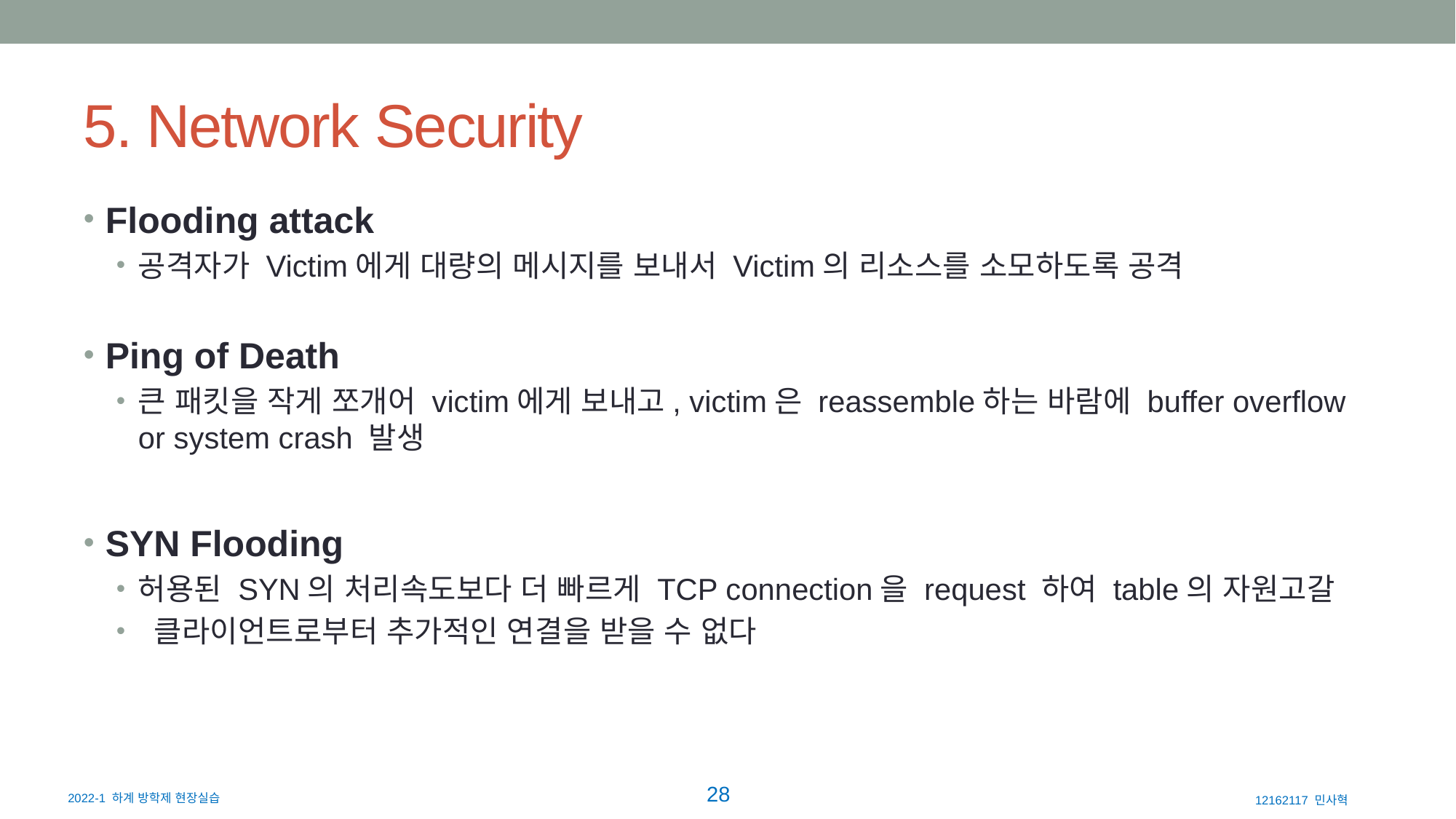

# 5. Network Security
Flooding attack
공격자가 Victim에게 대량의 메시지를 보내서 Victim의 리소스를 소모하도록 공격

Ping of Death
큰 패킷을 작게 쪼개어 victim에게 보내고, victim은 reassemble하는 바람에 buffer overflow or system crash 발생

SYN Flooding
허용된 SYN의 처리속도보다 더 빠르게 TCP connection을 request 하여 table의 자원고갈
 클라이언트로부터 추가적인 연결을 받을 수 없다